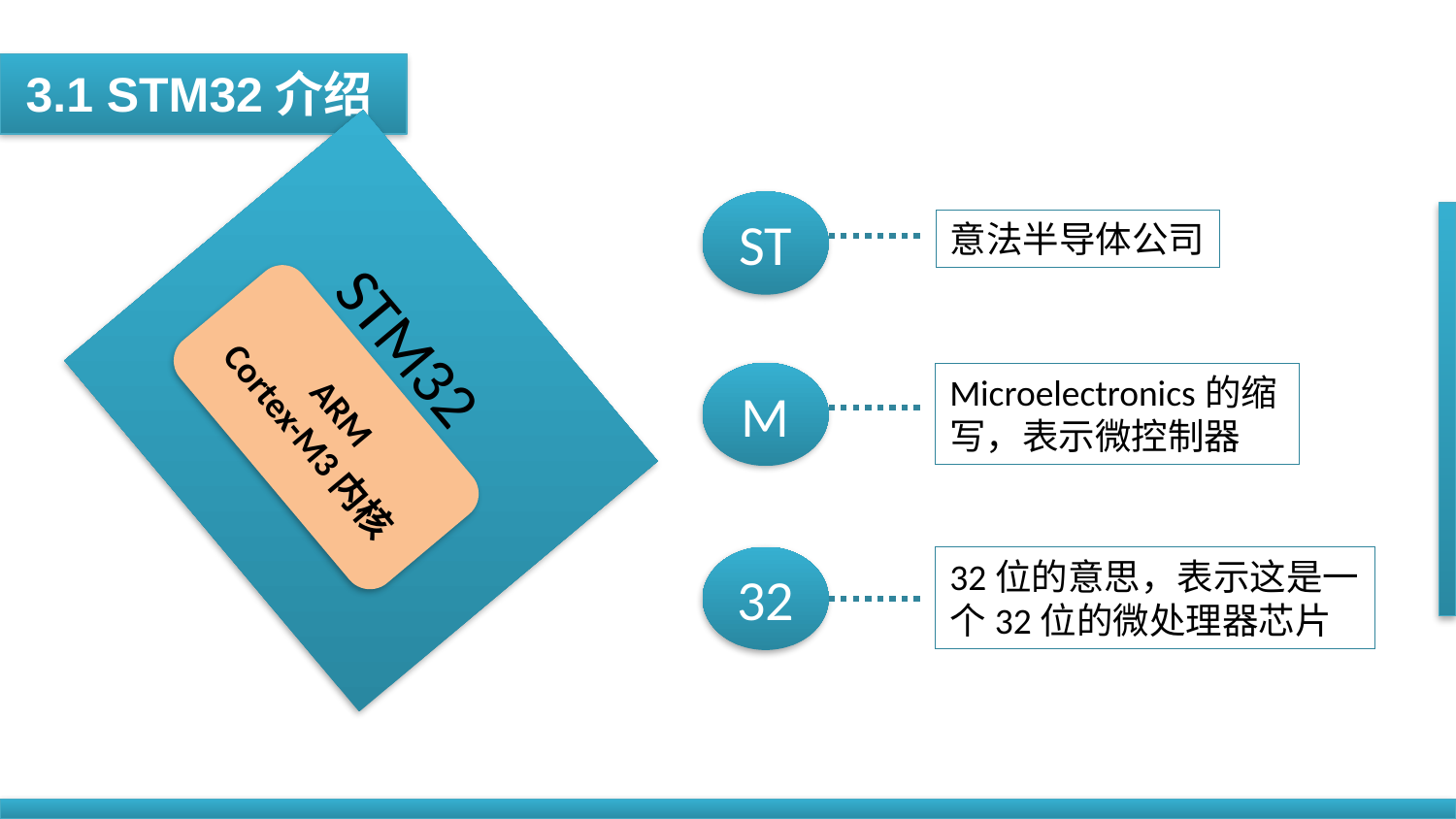

3.1 STM32介绍
ST
意法半导体公司

STM32

ARM
Cortex-M3内核
M
Microelectronics的缩写，表示微控制器
32
32位的意思，表示这是一个32位的微处理器芯片